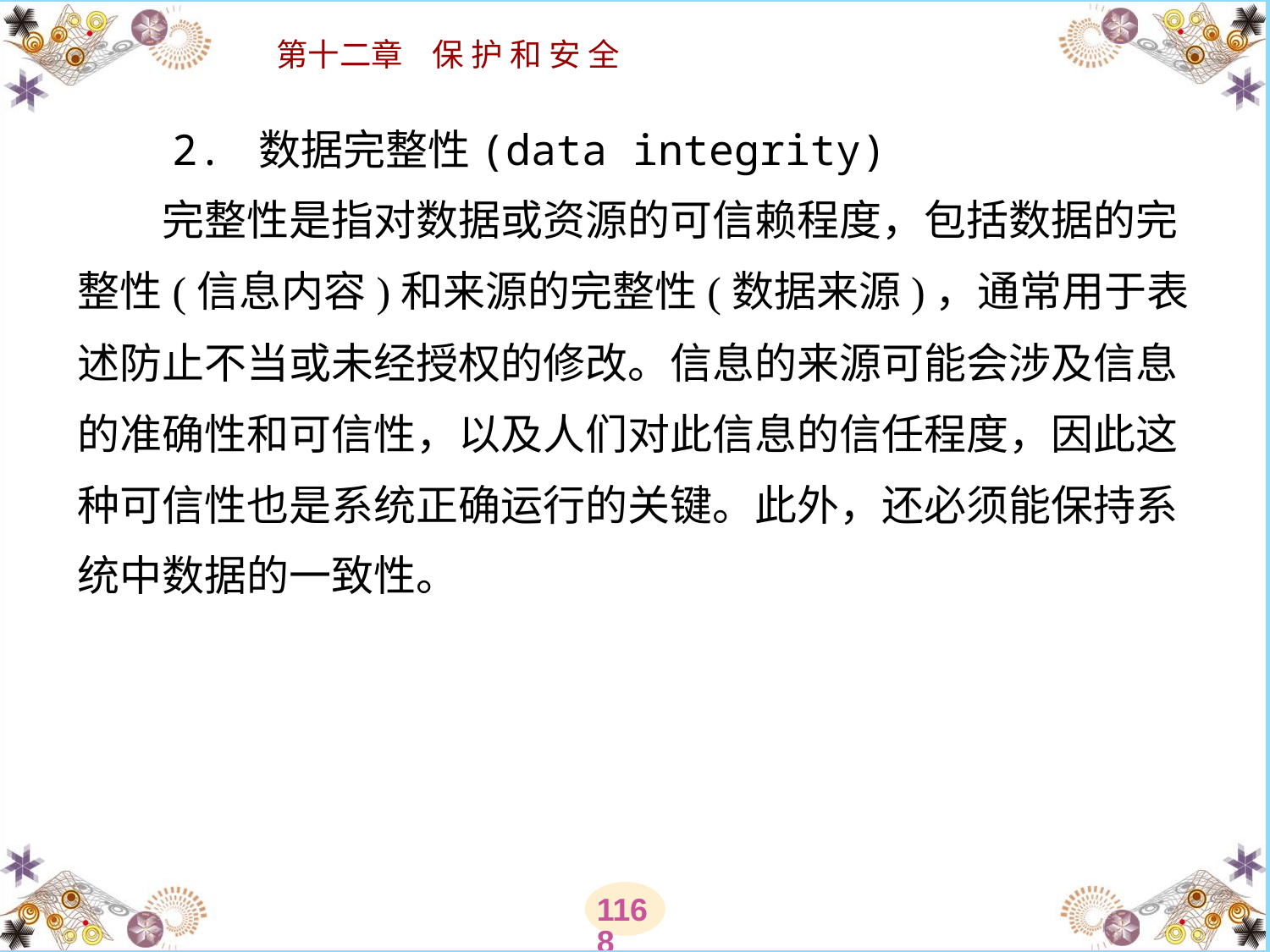

# 2. 数据完整性(data integrity) 　　完整性是指对数据或资源的可信赖程度，包括数据的完整性(信息内容)和来源的完整性(数据来源)，通常用于表述防止不当或未经授权的修改。信息的来源可能会涉及信息的准确性和可信性，以及人们对此信息的信任程度，因此这种可信性也是系统正确运行的关键。此外，还必须能保持系统中数据的一致性。